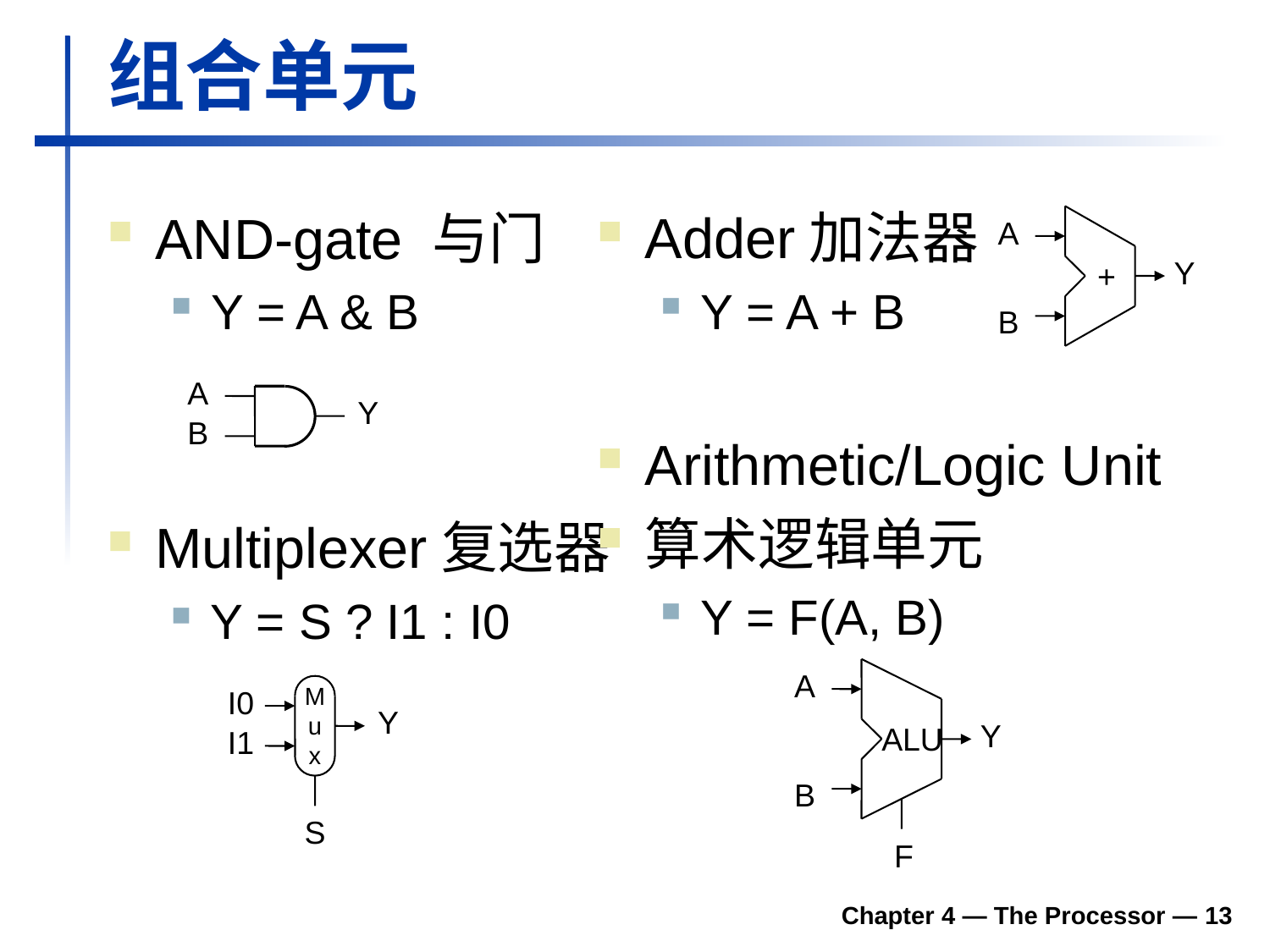

# 组合单元
AND-gate 与门
Y = A & B
Adder加法器
Y = A + B

A

Y

+

B

A

Y
B
Arithmetic/Logic Unit
算术逻辑单元
Y = F(A, B)
Multiplexer复选器
Y = S ? I1 : I0

A

Y

ALU

B

F

M
u
x

I0

Y

I1

S
Chapter 4 — The Processor — 13